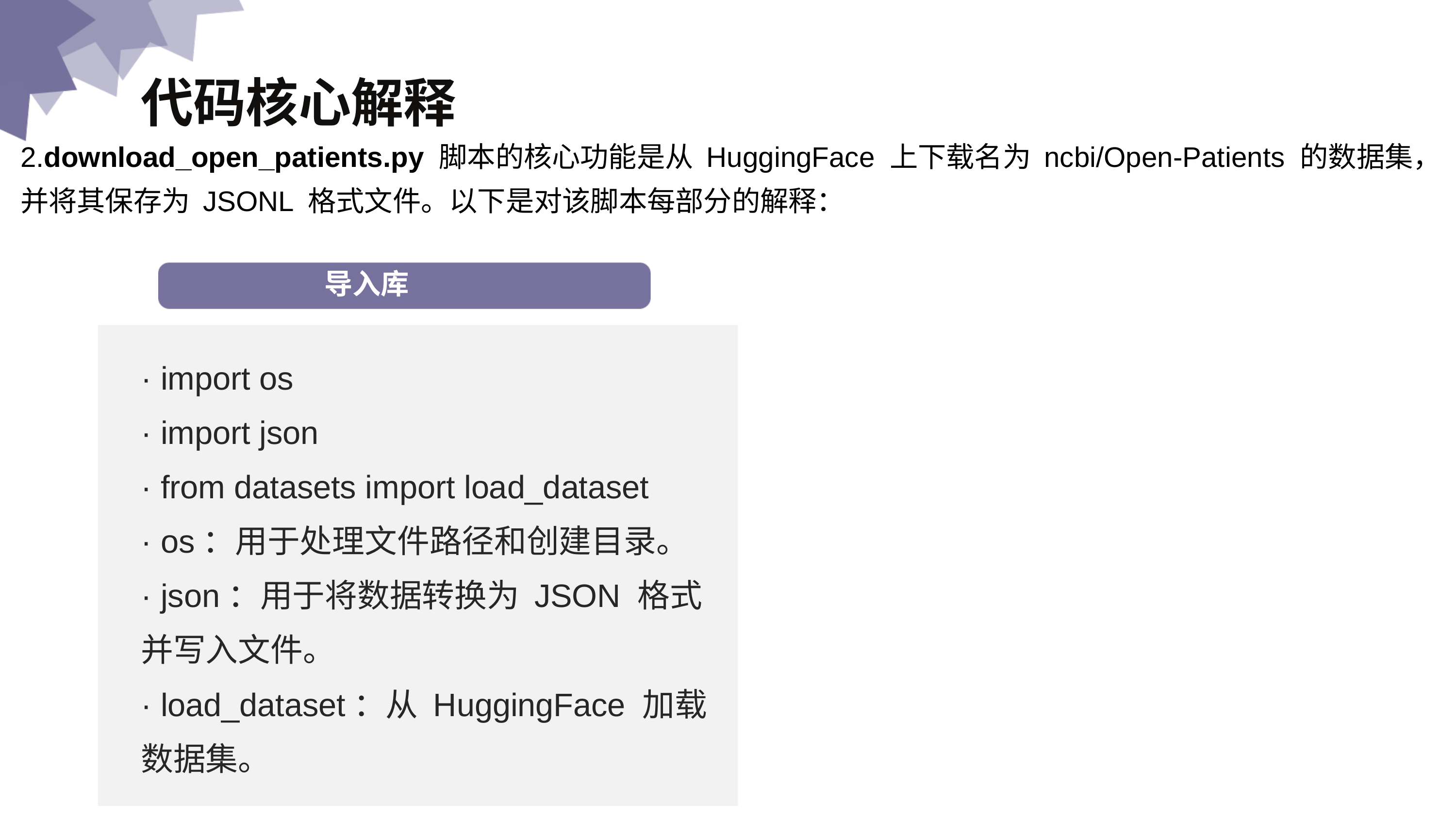

代码核心解释
2.download_open_patients.py 脚本的核心功能是从 HuggingFace 上下载名为 ncbi/Open-Patients 的数据集，并将其保存为 JSONL 格式文件。以下是对该脚本每部分的解释：

导入库

· import os
· import json
· from datasets import load_dataset
· os：用于处理文件路径和创建目录。
· json：用于将数据转换为 JSON 格式并写入文件。
· load_dataset：从 HuggingFace 加载数据集。